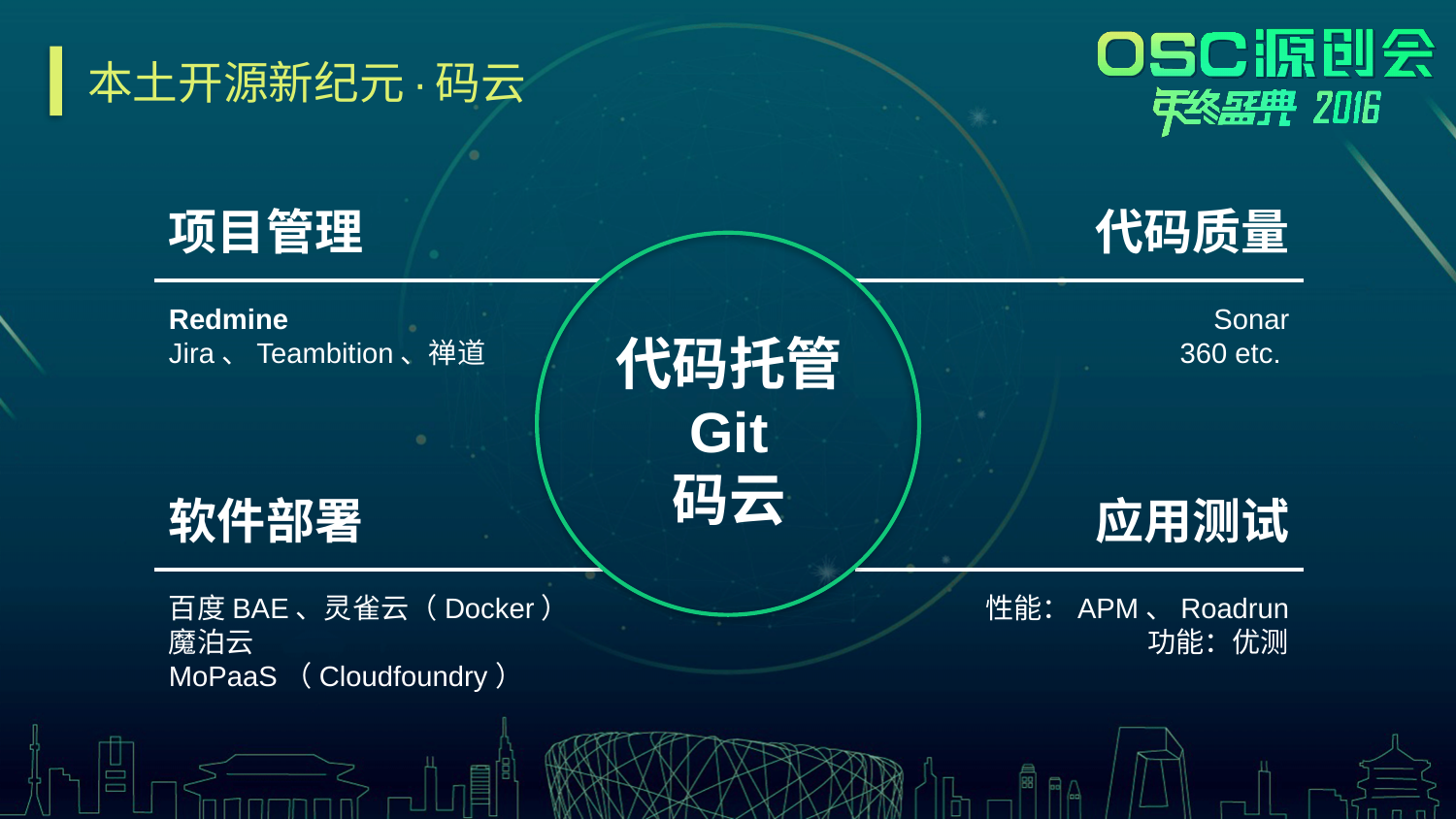

# 本土开源新纪元·码云
项目管理
代码质量

Redmine
Jira、Teambition、禅道
Sonar
360 etc.
代码托管
Git
码云
软件部署
应用测试
百度BAE、灵雀云（Docker）
魔泊云MoPaaS（Cloudfoundry）
性能：APM、Roadrun
功能：优测